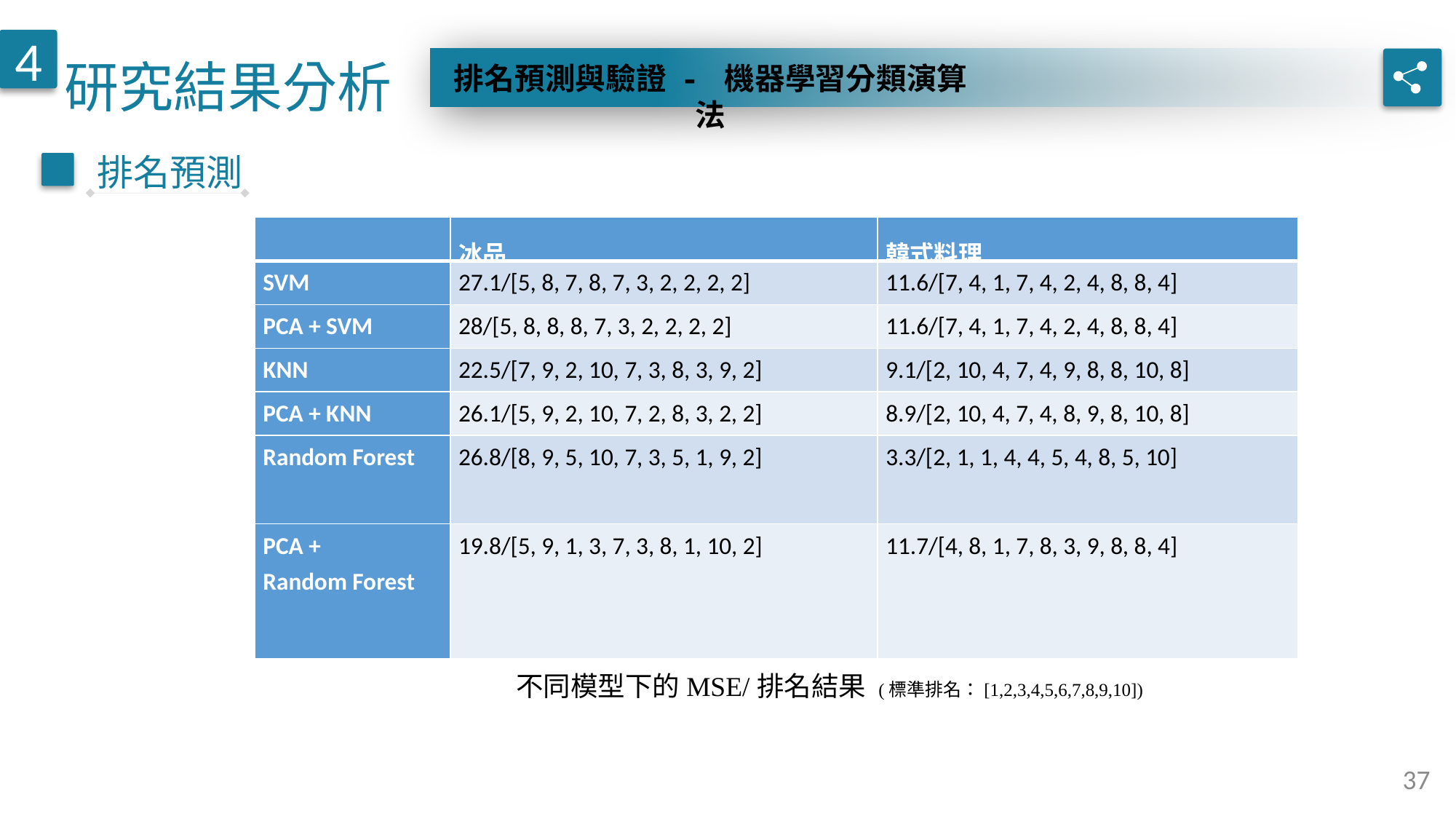

研究結果分析
4

排名預測與驗證 - 機器學習分類演算法

排名預測

|  | 冰品 | 韓式料理 |
| --- | --- | --- |
| SVM | 27.1/[5, 8, 7, 8, 7, 3, 2, 2, 2, 2] | 11.6/[7, 4, 1, 7, 4, 2, 4, 8, 8, 4] |
| PCA + SVM | 28/[5, 8, 8, 8, 7, 3, 2, 2, 2, 2] | 11.6/[7, 4, 1, 7, 4, 2, 4, 8, 8, 4] |
| KNN | 22.5/[7, 9, 2, 10, 7, 3, 8, 3, 9, 2] | 9.1/[2, 10, 4, 7, 4, 9, 8, 8, 10, 8] |
| PCA + KNN | 26.1/[5, 9, 2, 10, 7, 2, 8, 3, 2, 2] | 8.9/[2, 10, 4, 7, 4, 8, 9, 8, 10, 8] |
| Random Forest | 26.8/[8, 9, 5, 10, 7, 3, 5, 1, 9, 2] | 3.3/[2, 1, 1, 4, 4, 5, 4, 8, 5, 10] |
| PCA + Random Forest | 19.8/[5, 9, 1, 3, 7, 3, 8, 1, 10, 2] | 11.7/[4, 8, 1, 7, 8, 3, 9, 8, 8, 4] |
不同模型下的MSE/排名結果 (標準排名：[1,2,3,4,5,6,7,8,9,10])
37